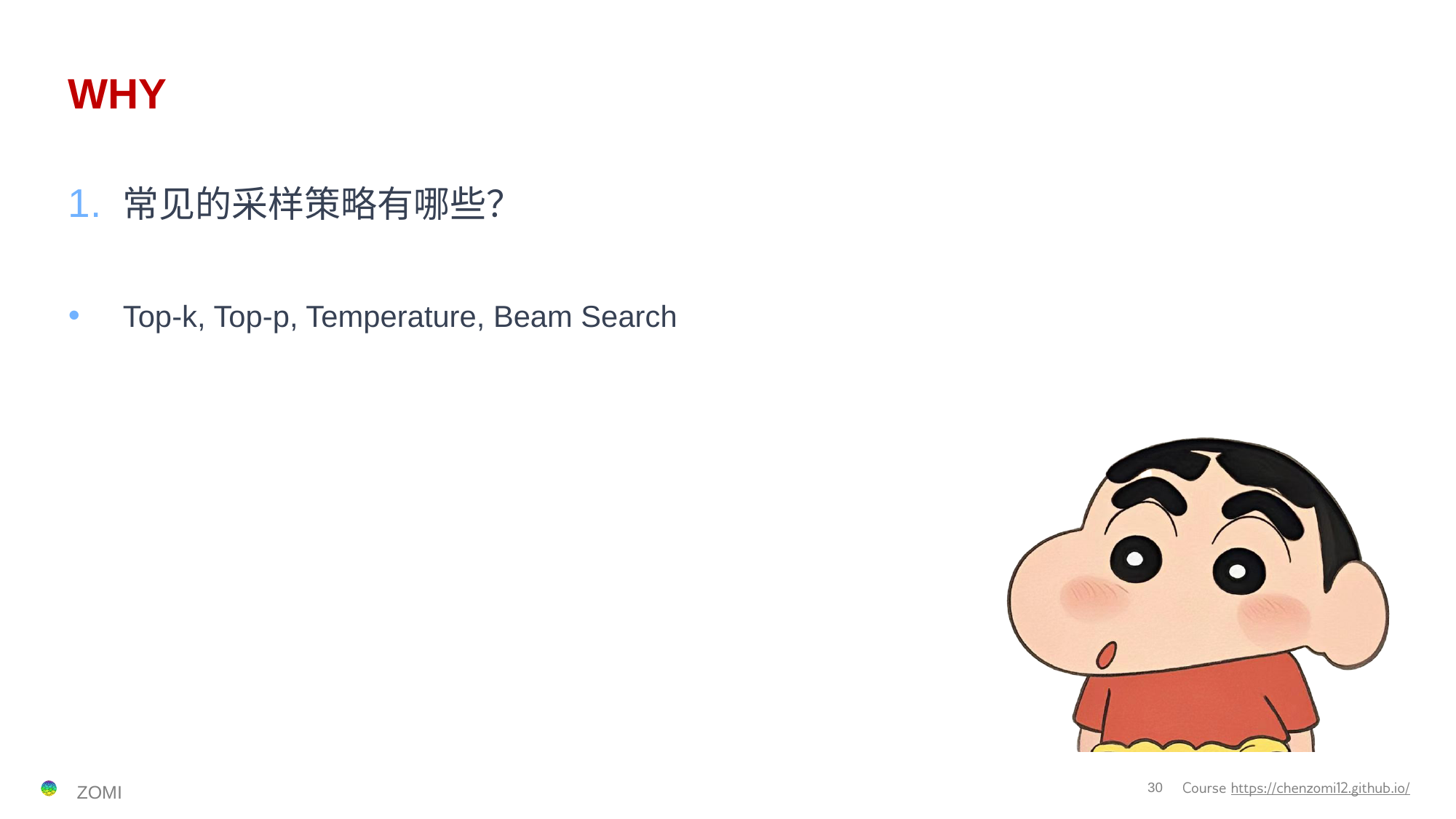

# WHY
常见的采样策略有哪些？

Top-k, Top-p, Temperature, Beam Search